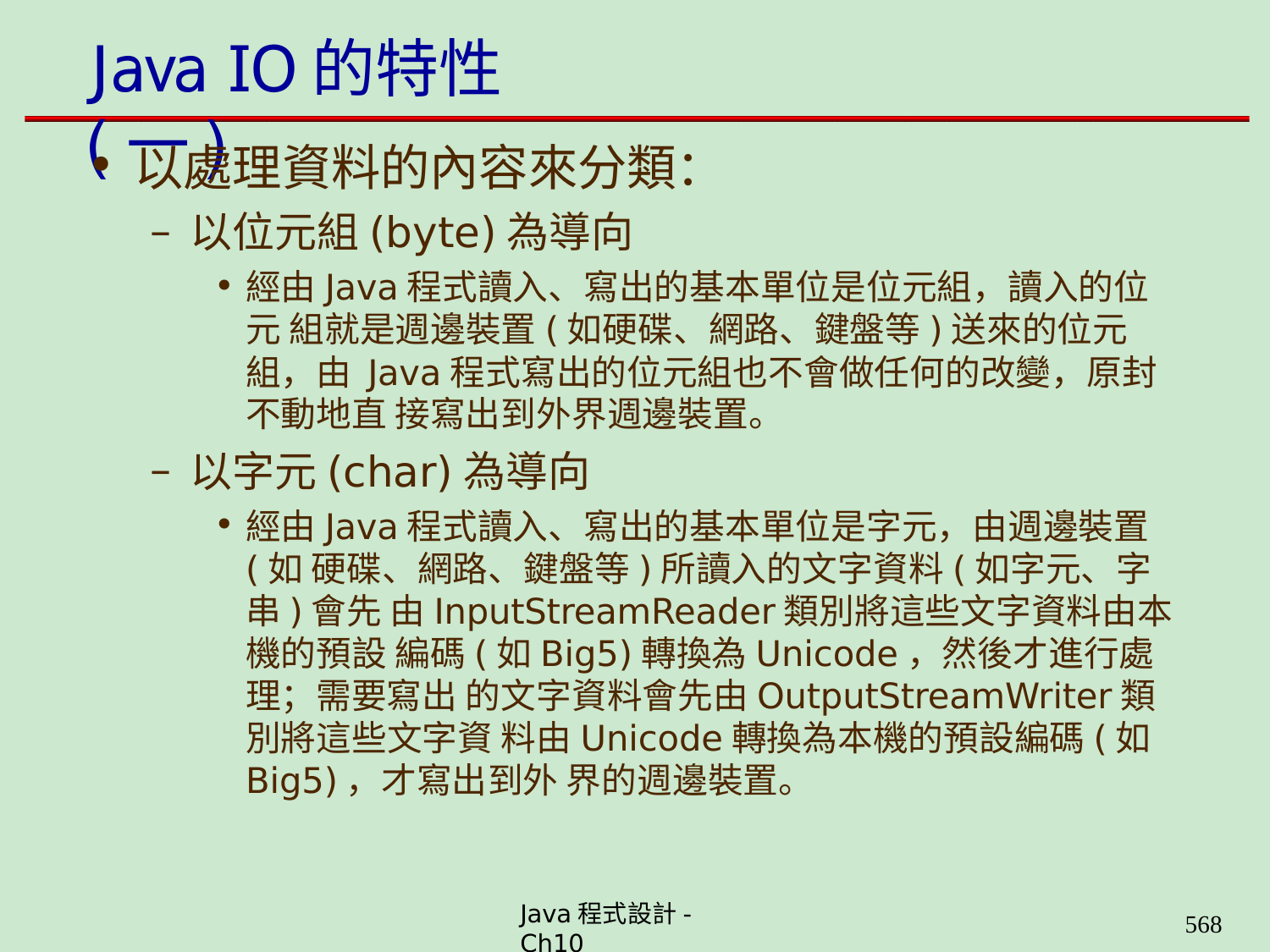

# Java IO的特性(一)
以處理資料的內容來分類：
以位元組(byte)為導向
經由Java程式讀入、寫出的基本單位是位元組，讀入的位元 組就是週邊裝置(如硬碟、網路、鍵盤等)送來的位元組，由 Java程式寫出的位元組也不會做任何的改變，原封不動地直 接寫出到外界週邊裝置。
以字元(char)為導向
經由Java程式讀入、寫出的基本單位是字元，由週邊裝置(如 硬碟、網路、鍵盤等)所讀入的文字資料(如字元、字串)會先 由InputStreamReader類別將這些文字資料由本機的預設 編碼(如Big5)轉換為Unicode，然後才進行處理；需要寫出 的文字資料會先由OutputStreamWriter類別將這些文字資 料由Unicode轉換為本機的預設編碼(如Big5)，才寫出到外 界的週邊裝置。
Java程式設計-Ch10
568